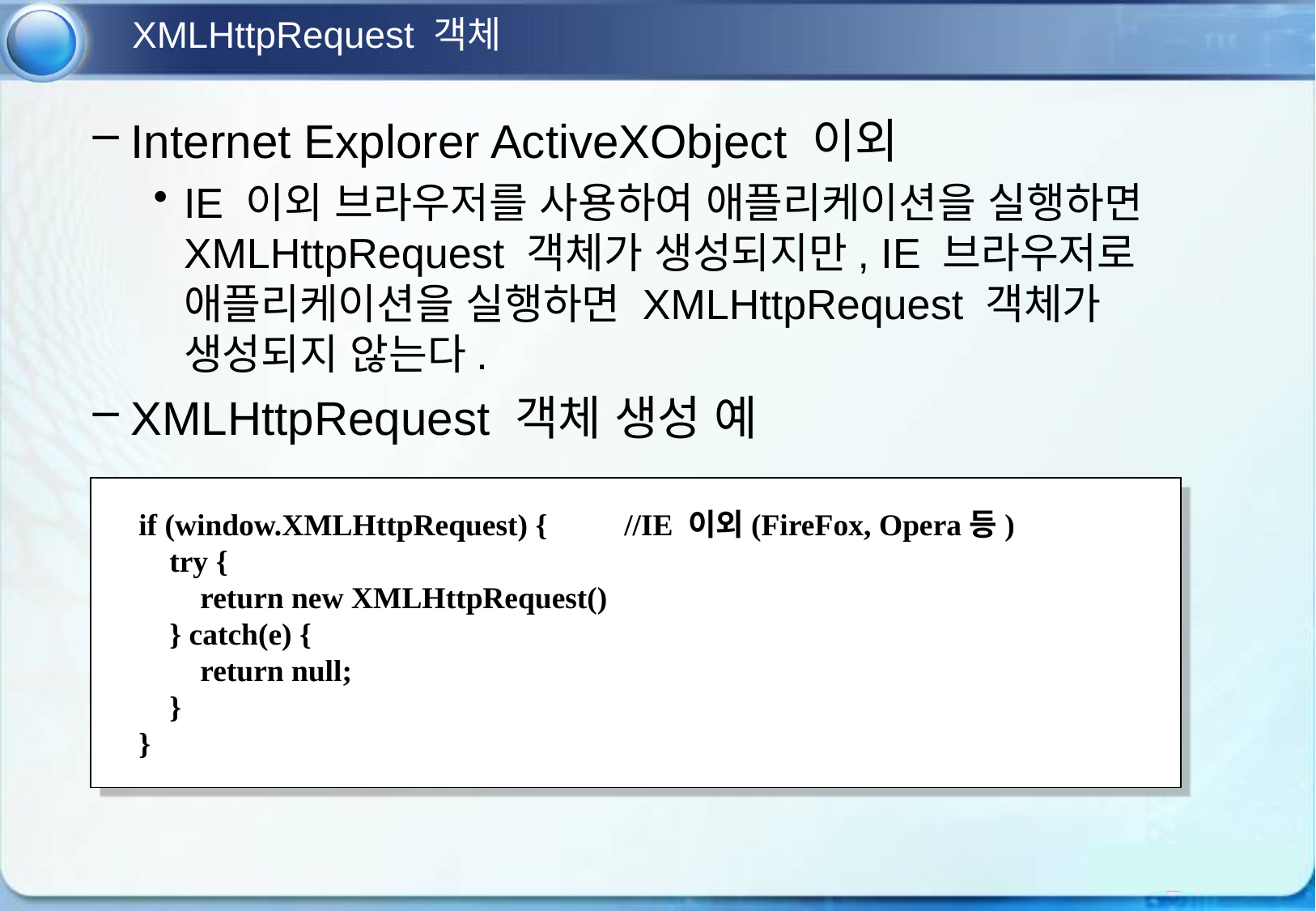

XMLHttpRequest 객체
Internet Explorer ActiveXObject 이외
IE 이외 브라우저를 사용하여 애플리케이션을 실행하면 XMLHttpRequest 객체가 생성되지만, IE 브라우저로 애플리케이션을 실행하면 XMLHttpRequest 객체가 생성되지 않는다.
XMLHttpRequest 객체 생성 예

if (window.XMLHttpRequest) {	//IE 이외(FireFox, Opera등)
    try {
        return new XMLHttpRequest()
    } catch(e) {
        return null;
    }
}